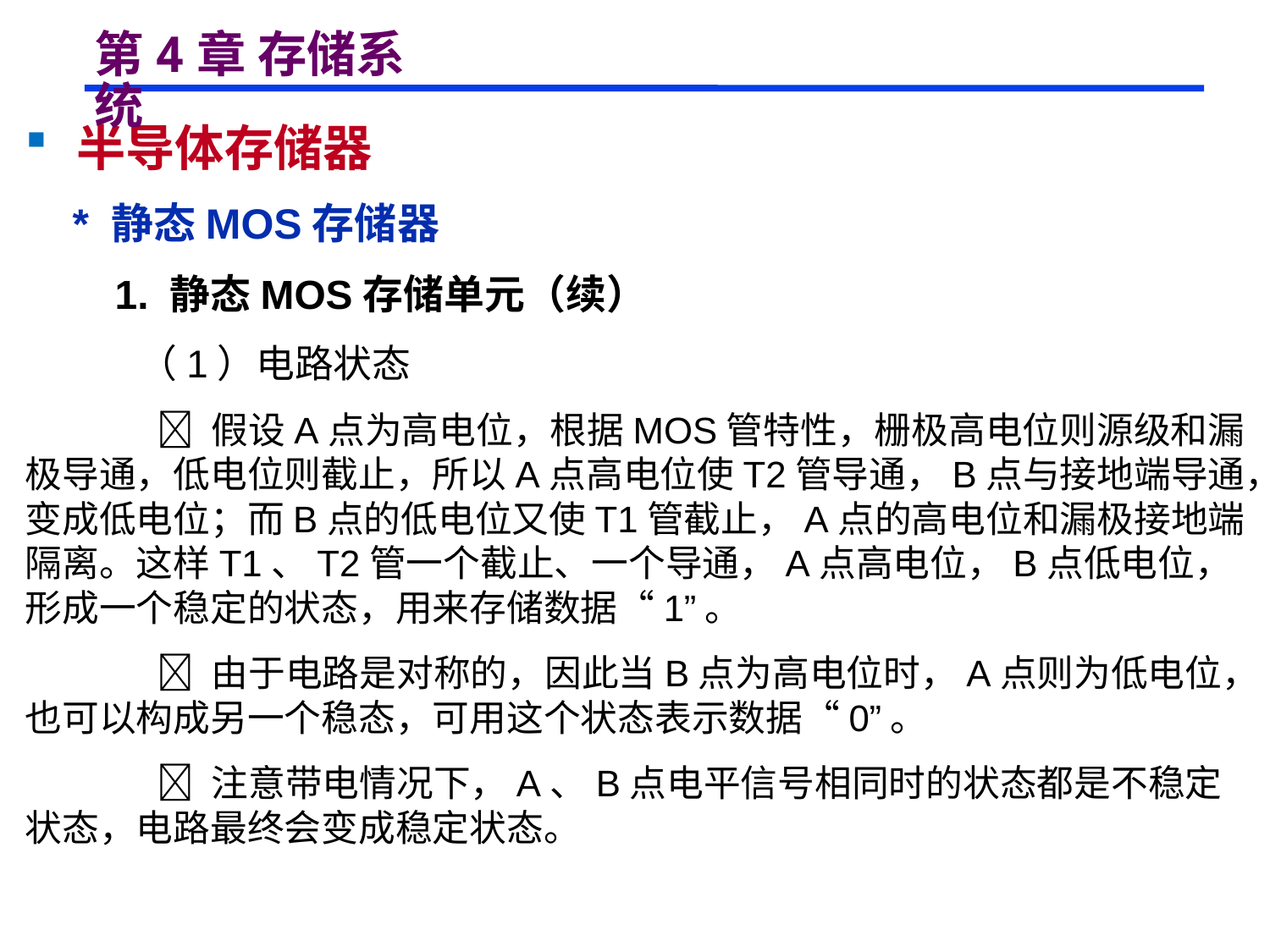

# 第4章 存储系统
 半导体存储器
    * 静态MOS存储器
        1. 静态MOS存储单元（续）
            （1）电路状态
                ♣ 假设A点为高电位，根据MOS管特性，栅极高电位则源级和漏极导通，低电位则截止，所以A点高电位使T2管导通，B点与接地端导通，变成低电位；而B点的低电位又使T1管截止，A点的高电位和漏极接地端隔离。这样T1、T2管一个截止、一个导通，A点高电位，B点低电位，形成一个稳定的状态，用来存储数据“1”。
                ♣ 由于电路是对称的，因此当B点为高电位时，A点则为低电位，也可以构成另一个稳态，可用这个状态表示数据“0”。
                ♣ 注意带电情况下，A、B点电平信号相同时的状态都是不稳定状态，电路最终会变成稳定状态。